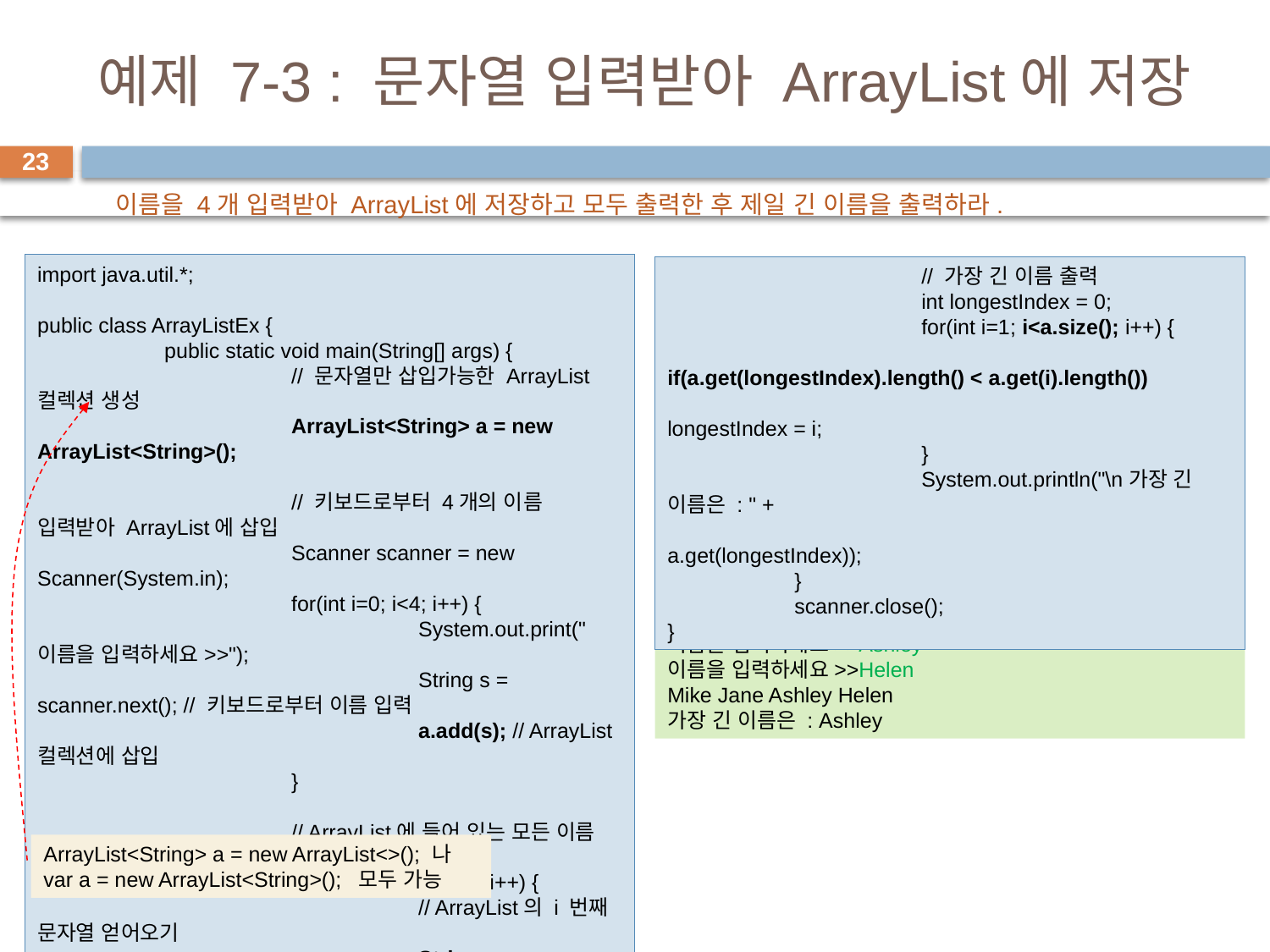

# 예제 7-3 : 문자열 입력받아 ArrayList에 저장
23
이름을 4개 입력받아 ArrayList에 저장하고 모두 출력한 후 제일 긴 이름을 출력하라.
import java.util.*;

public class ArrayListEx {
	public static void main(String[] args) {
		// 문자열만 삽입가능한 ArrayList 컬렉션 생성
		ArrayList<String> a = new ArrayList<String>();

		// 키보드로부터 4개의 이름 입력받아 ArrayList에 삽입
		Scanner scanner = new Scanner(System.in);
		for(int i=0; i<4; i++) {
			System.out.print("이름을 입력하세요>>");
			String s = scanner.next(); // 키보드로부터 이름 입력
			a.add(s); // ArrayList 컬렉션에 삽입
		}

		// ArrayList에 들어 있는 모든 이름 출력
		for(int i=0; i<a.size(); i++) {
			// ArrayList의 i 번째 문자열 얻어오기
			String name = a.get(i);
			System.out.print(name + " ");
		}
		// 가장 긴 이름 출력
		int longestIndex = 0;
		for(int i=1; i<a.size(); i++) {
			if(a.get(longestIndex).length() < a.get(i).length())
				longestIndex = i;
		}
		System.out.println("\n가장 긴 이름은 : " +
				a.get(longestIndex));
	}
	scanner.close();
}

이름을 입력하세요>>Mike
이름을 입력하세요>>Jane
이름을 입력하세요>>Ashley
이름을 입력하세요>>Helen
Mike Jane Ashley Helen
가장 긴 이름은 : Ashley
ArrayList<String> a = new ArrayList<>(); 나
var a = new ArrayList<String>();  모두 가능